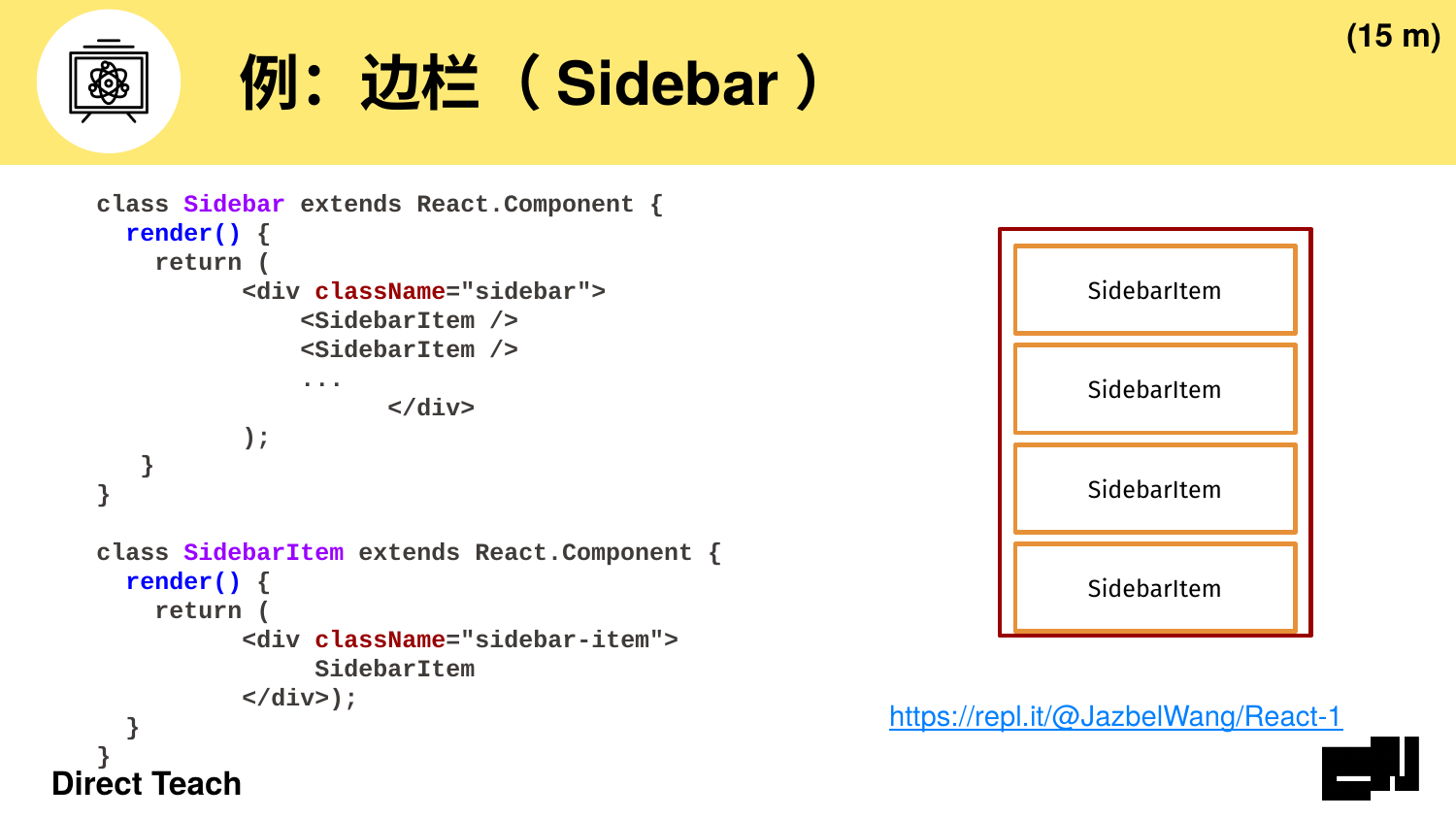

(15 m)
# 例：边栏（Sidebar）
class Sidebar extends React.Component {
  render() {
    return (
<div className="sidebar">
              <SidebarItem />
              <SidebarItem />
              ...
          	</div>
	);
   }
}

class SidebarItem extends React.Component {
  render() {
    return (
<div className="sidebar-item">
SidebarItem
</div>);
  }
}

SidebarItem
SidebarItem
SidebarItem
SidebarItem
https://repl.it/@JazbelWang/React-1